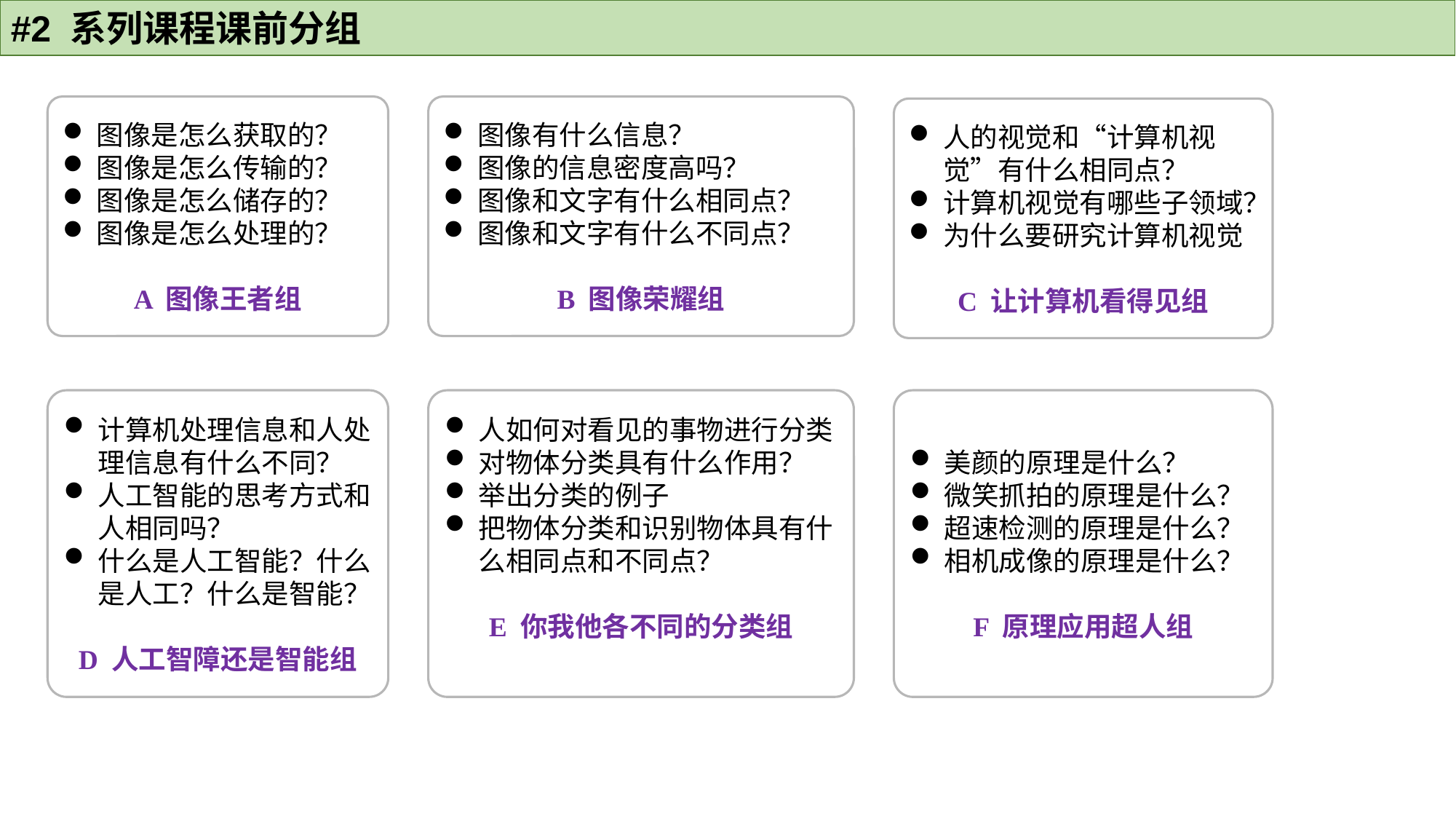

#2 系列课程课前分组
图像是怎么获取的？
图像是怎么传输的？
图像是怎么储存的？
图像是怎么处理的？

A 图像王者组
图像有什么信息？
图像的信息密度高吗？
图像和文字有什么相同点？
图像和文字有什么不同点？

B 图像荣耀组
人的视觉和“计算机视觉”有什么相同点？
计算机视觉有哪些子领域？
为什么要研究计算机视觉

C 让计算机看得见组
计算机处理信息和人处理信息有什么不同？
人工智能的思考方式和人相同吗？
什么是人工智能？什么是人工？什么是智能？

D 人工智障还是智能组
人如何对看见的事物进行分类
对物体分类具有什么作用？
举出分类的例子
把物体分类和识别物体具有什么相同点和不同点？

E 你我他各不同的分类组

美颜的原理是什么？
微笑抓拍的原理是什么？
超速检测的原理是什么？
相机成像的原理是什么？

F 原理应用超人组